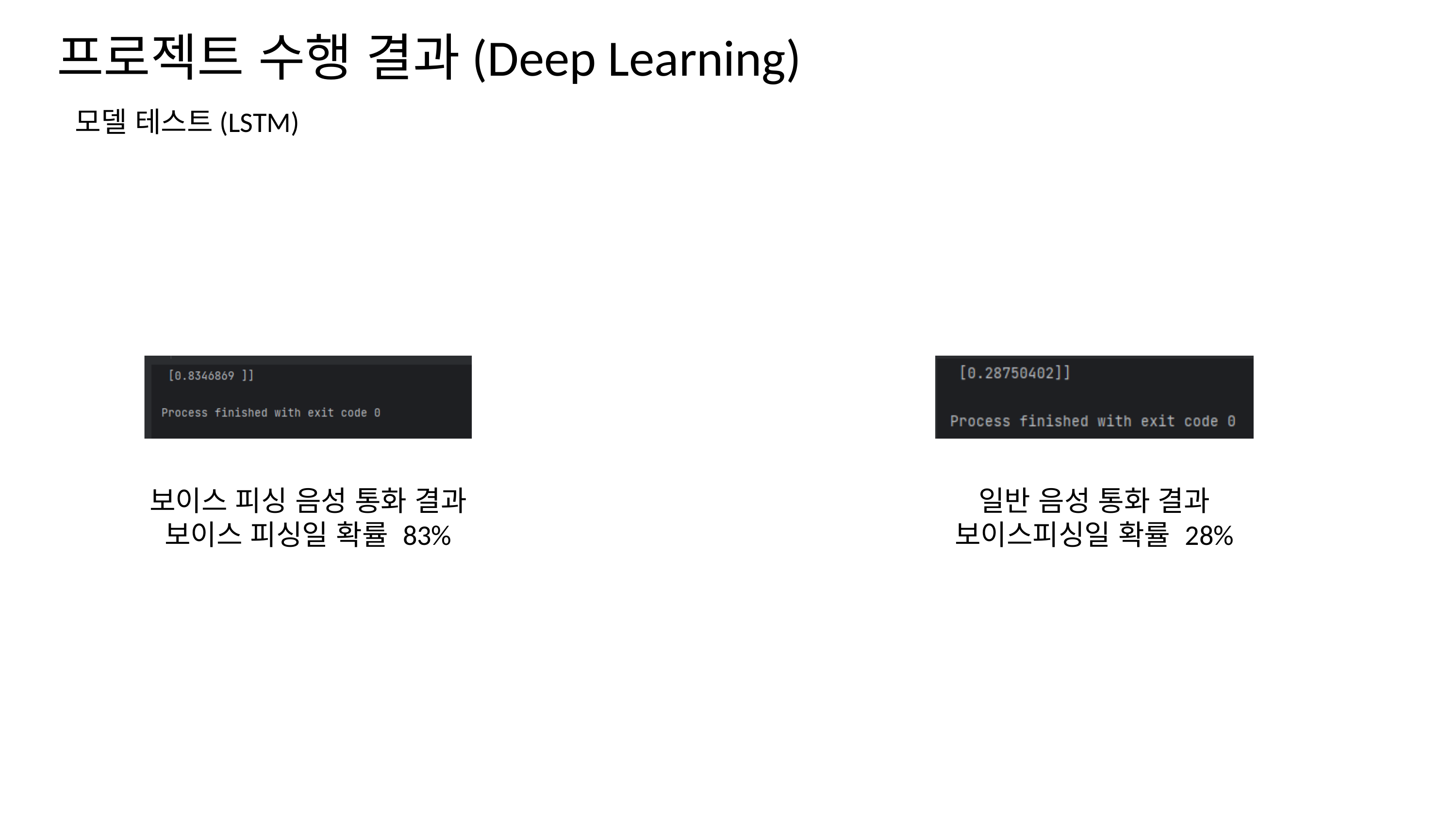

프로젝트 수행 결과(Deep Learning)

모델 테스트(LSTM)

보이스 피싱 음성 통화 결과
보이스 피싱일 확률 83%
일반 음성 통화 결과
보이스피싱일 확률 28%